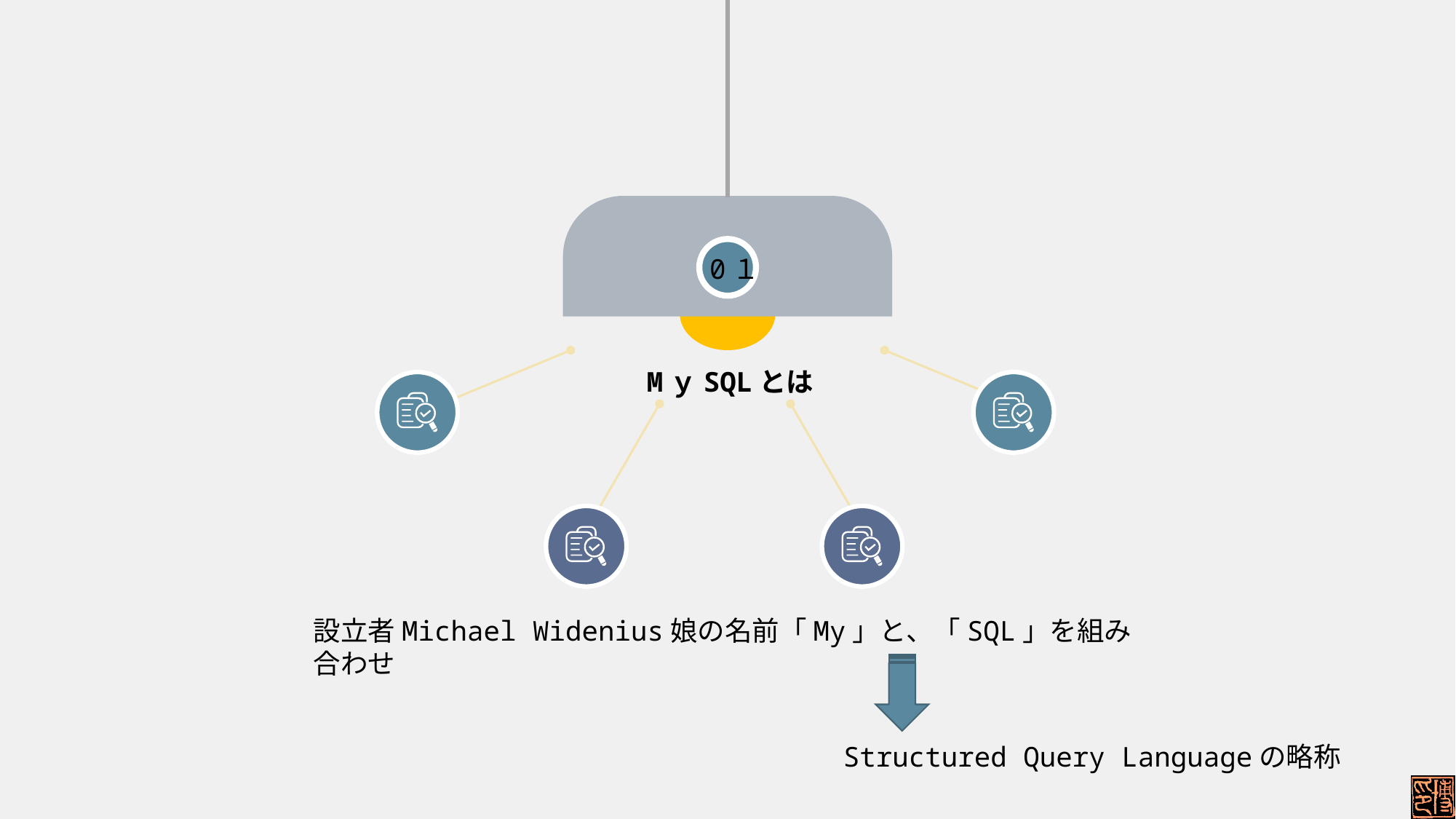

0１
# MｙSQLとは
設立者Michael Widenius娘の名前「My」と、「SQL」を組み合わせ

Structured Query Languageの略称